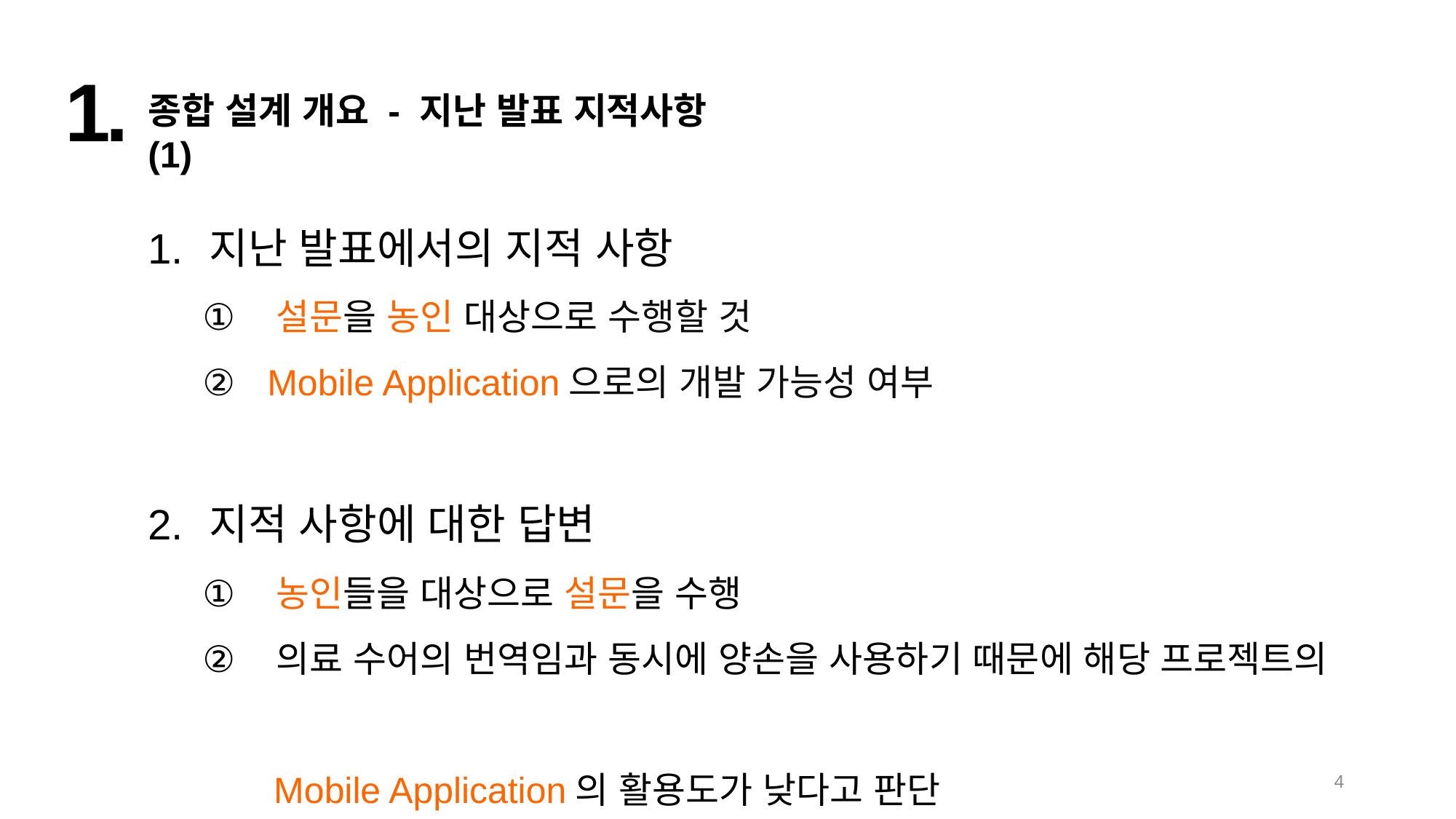

1.
종합 설계 개요 - 지난 발표 지적사항 (1)
지난 발표에서의 지적 사항
 설문을 농인 대상으로 수행할 것
 Mobile Application으로의 개발 가능성 여부

지적 사항에 대한 답변
 농인들을 대상으로 설문을 수행
 의료 수어의 번역임과 동시에 양손을 사용하기 때문에 해당 프로젝트의
       Mobile Application의 활용도가 낮다고 판단
4